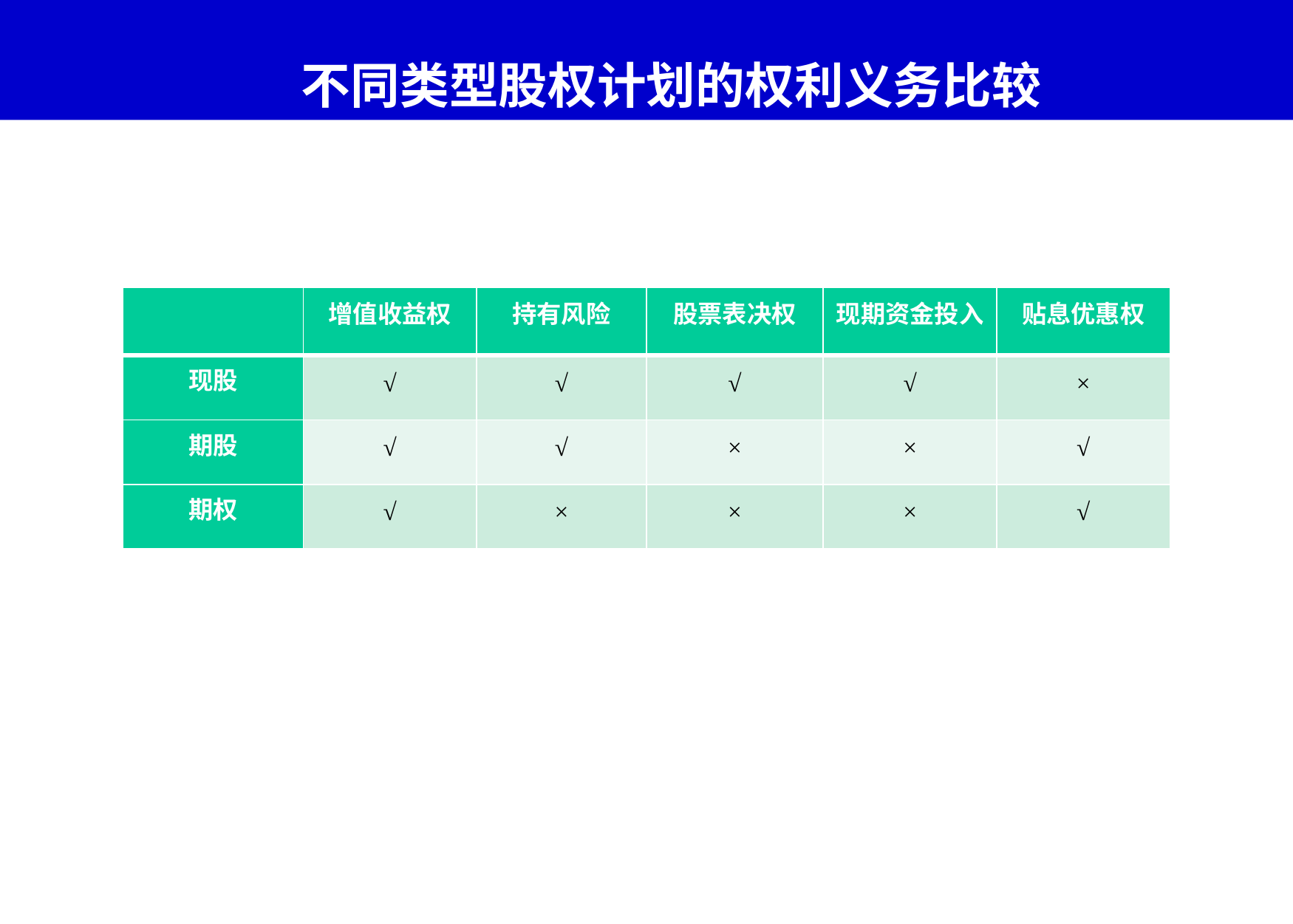

# 不同类型股权计划的权利义务比较
|  | 增值收益权 | 持有风险 | 股票表决权 | 现期资金投入 | 贴息优惠权 |
| --- | --- | --- | --- | --- | --- |
| 现股 | √ | √ | √ | √ | × |
| 期股 | √ | √ | × | × | √ |
| 期权 | √ | × | × | × | √ |